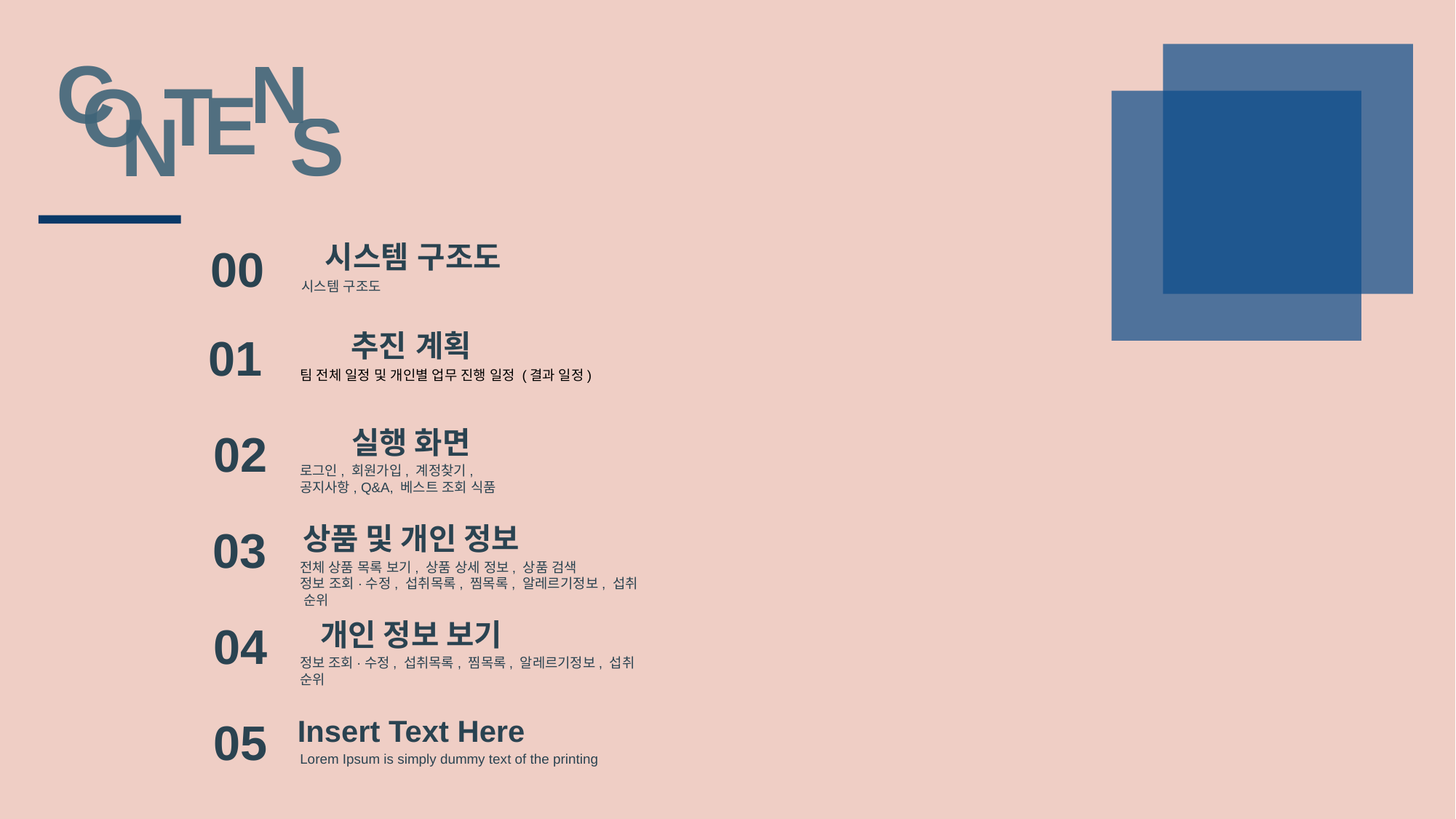

C
N
T
O
E
S
N

시스템 구조도
00
시스템 구조도
추진 계획
01
팀 전체 일정 및 개인별 업무 진행 일정 (결과 일정)
02
실행 화면
로그인, 회원가입, 계정찾기,
공지사항, Q&A, 베스트 조회 식품
03
상품 및 개인 정보
전체 상품 목록 보기, 상품 상세 정보, 상품 검색
정보 조회·수정, 섭취목록, 찜목록, 알레르기정보, 섭취 순위
04
개인 정보 보기
정보 조회·수정, 섭취목록, 찜목록, 알레르기정보, 섭취 순위
05
Insert Text Here
Lorem Ipsum is simply dummy text of the printing